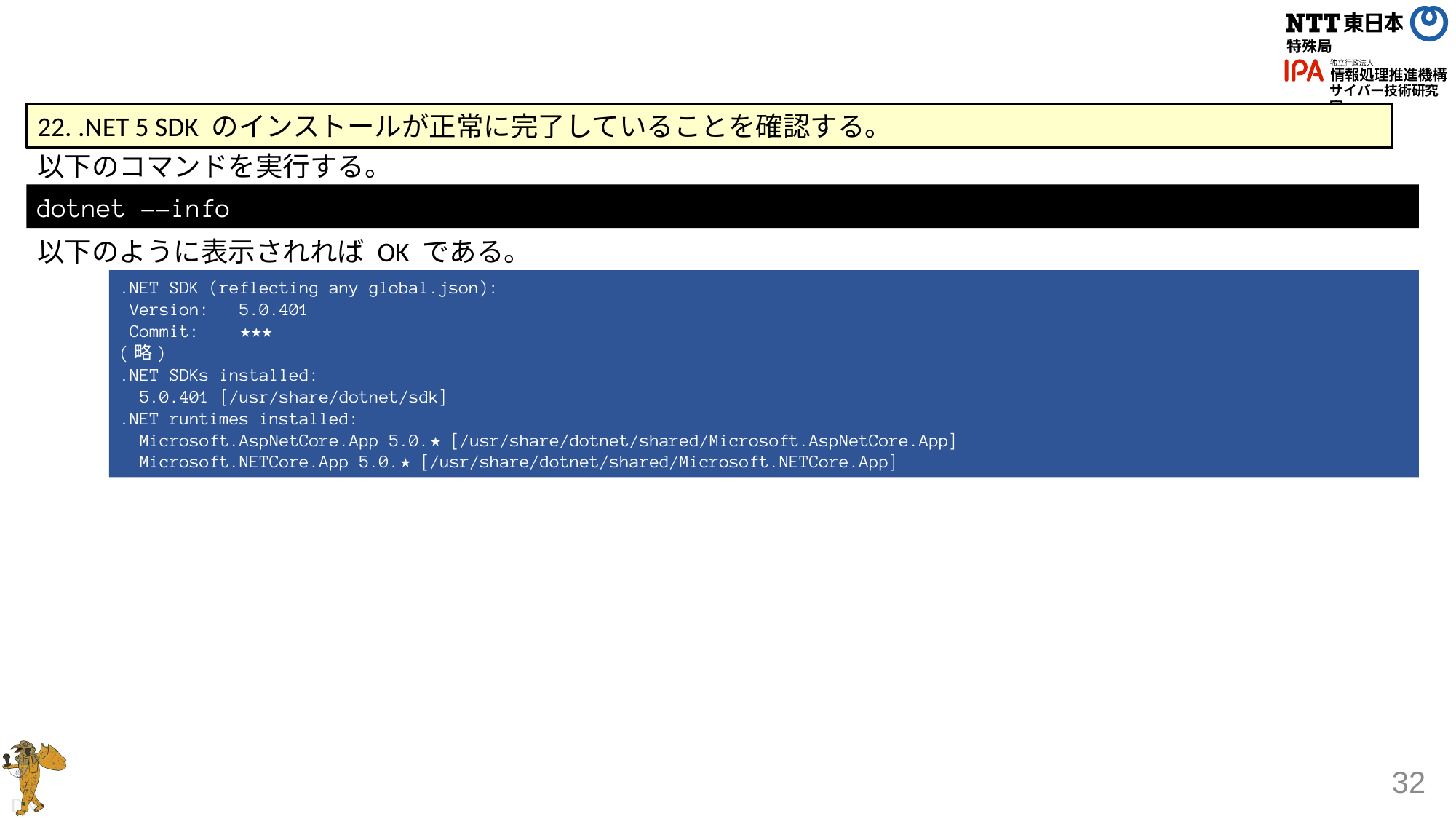

22. .NET 5 SDK のインストールが正常に完了していることを確認する。
以下のコマンドを実行する。
dotnet --info
以下のように表示されれば OK である。
.NET SDK (reflecting any global.json):
 Version:   5.0.401
 Commit:    ★★★
(略)
.NET SDKs installed:
  5.0.401 [/usr/share/dotnet/sdk]
.NET runtimes installed:
  Microsoft.AspNetCore.App 5.0.★ [/usr/share/dotnet/shared/Microsoft.AspNetCore.App]
  Microsoft.NETCore.App 5.0.★ [/usr/share/dotnet/shared/Microsoft.NETCore.App]
32